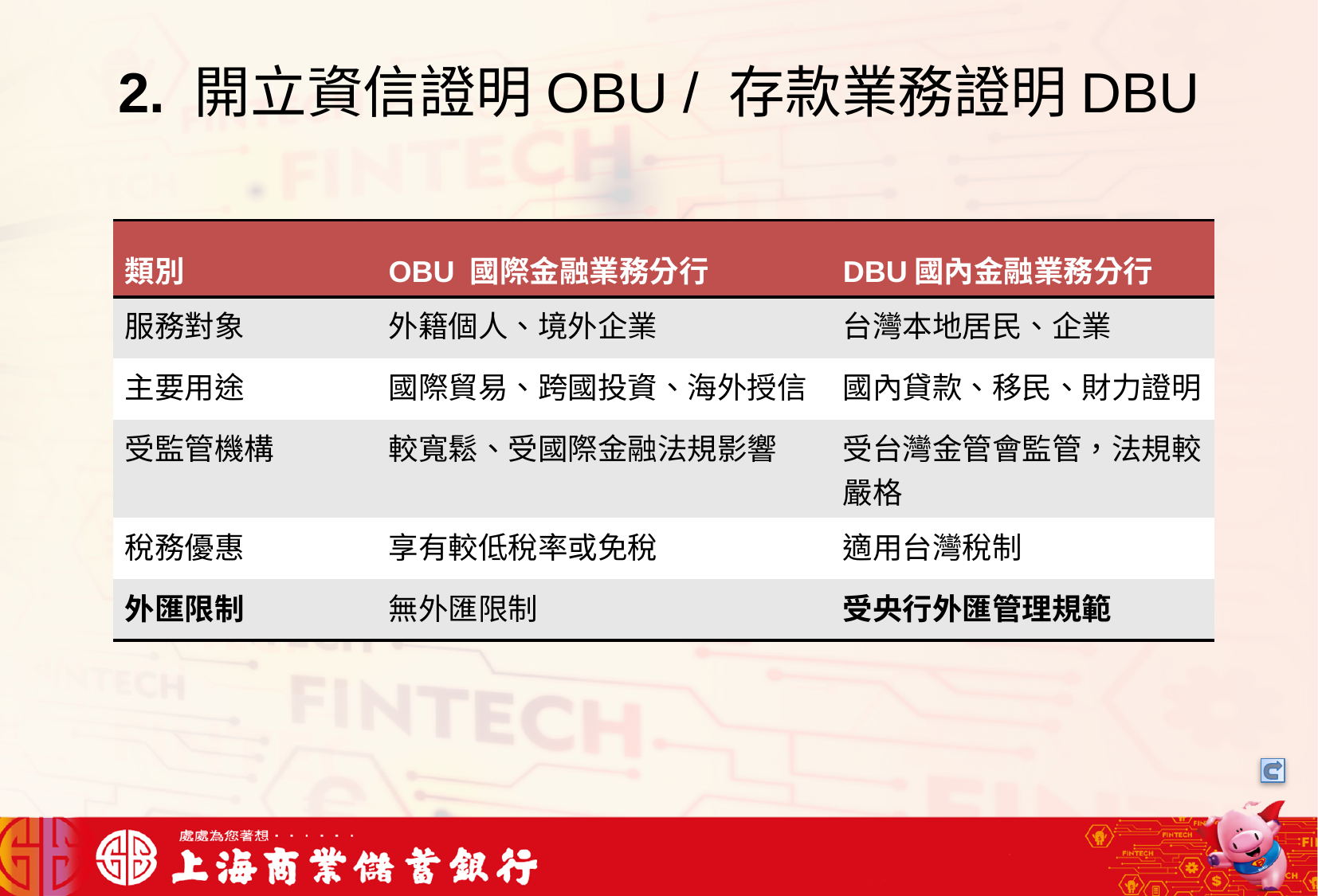

# 2. 開立資信證明OBU / 存款業務證明DBU
| 類別 | OBU 國際金融業務分行 | DBU國內金融業務分行 |
| --- | --- | --- |
| 服務對象 | 外籍個人、境外企業 | 台灣本地居民、企業 |
| 主要用途 | 國際貿易、跨國投資、海外授信 | 國內貸款、移民、財力證明 |
| 受監管機構 | 較寬鬆、受國際金融法規影響 | 受台灣金管會監管，法規較嚴格 |
| 稅務優惠 | 享有較低稅率或免稅 | 適用台灣稅制 |
| 外匯限制 | 無外匯限制 | 受央行外匯管理規範 |